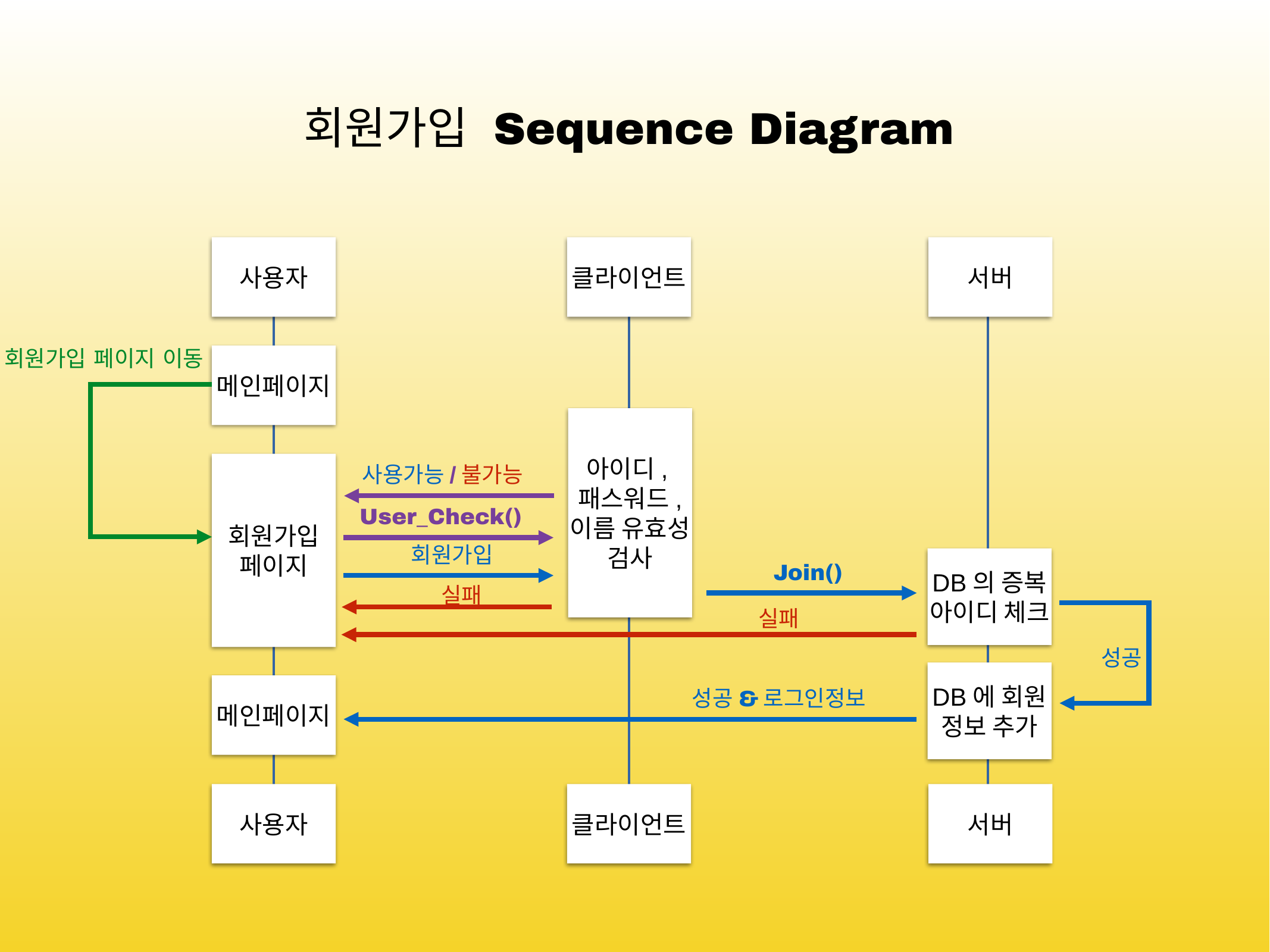

회원가입 Sequence Diagram

사용자

클라이언트

서버

회원가입 페이지 이동

메인페이지

아이디,패스워드, 이름 유효성 검사
사용가능/불가능

회원가입
페이지
User_Check()

회원가입

DB의 증복 아이디 체크
Join()

실패

실패

성공

DB에 회원 정보 추가

메인페이지
성공&로그인정보

사용자

클라이언트

서버